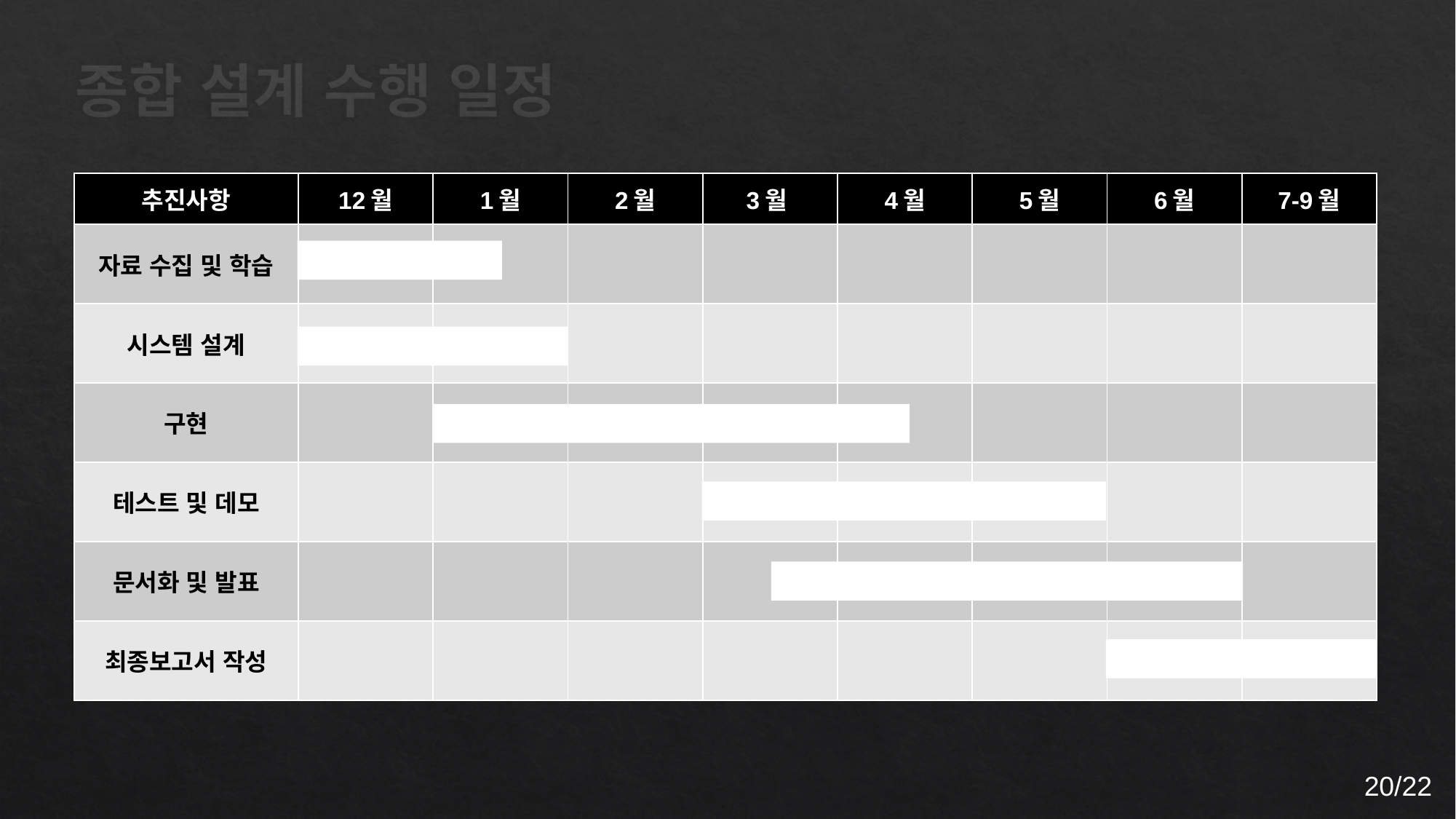

# 종합 설계 수행 일정
| 추진사항 | 12월 | 1월 | 2월 | 3월 | 4월 | 5월 | 6월 | 7-9월 |
| --- | --- | --- | --- | --- | --- | --- | --- | --- |
| 자료 수집 및 학습 |  |  |  |  |  |  |  |  |
| 시스템 설계 |  |  |  |  |  |  |  |  |
| 구현 |  |  |  |  |  |  |  |  |
| 테스트 및 데모 |  |  |  |  |  |  |  |  |
| 문서화 및 발표 |  |  |  |  |  |  |  |  |
| 최종보고서 작성 |  |  |  |  |  |  |  |  |

20/22